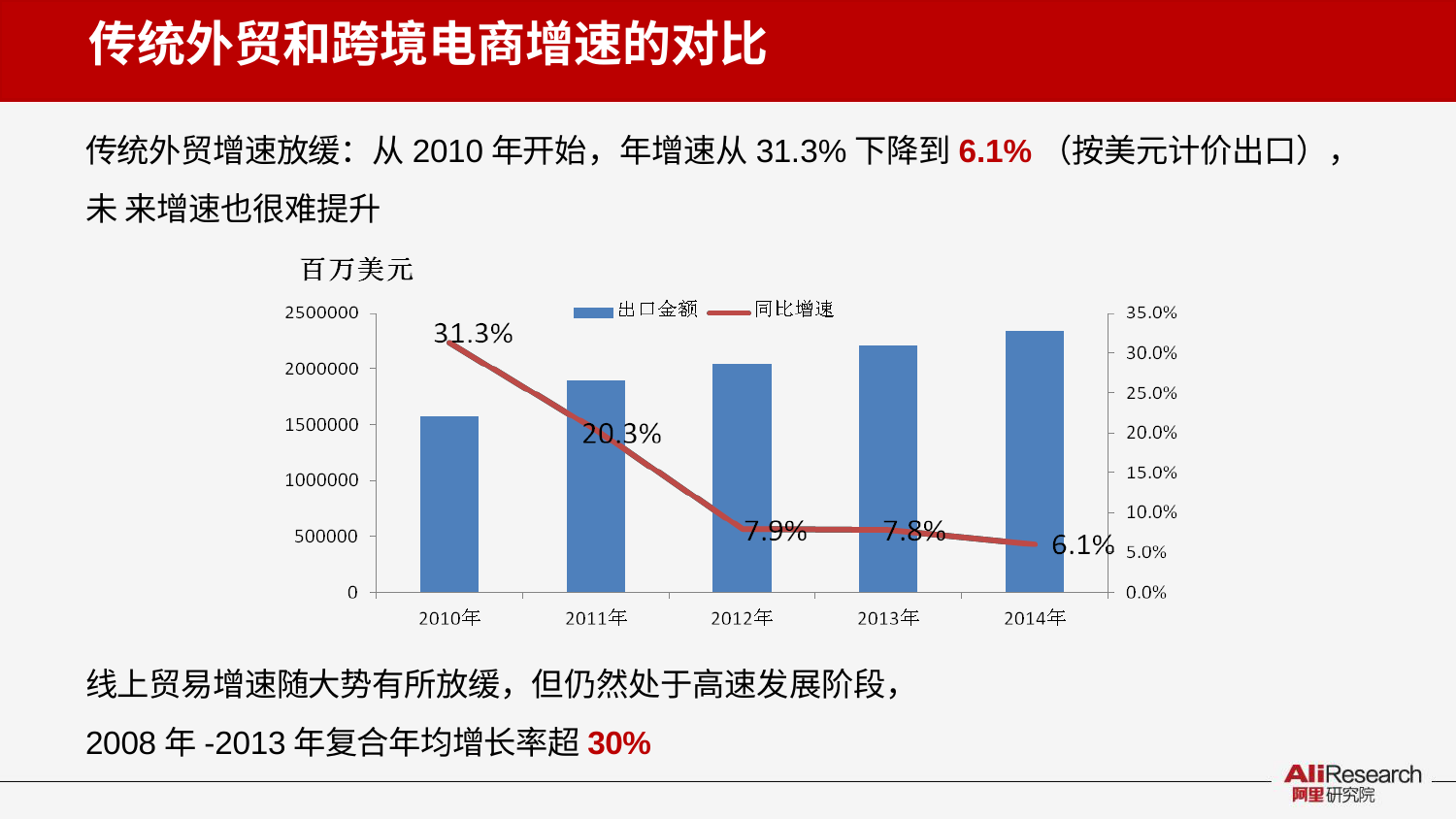

# 传统外贸和跨境电商增速的对比
传统外贸增速放缓：从2010年开始，年增速从31.3%下降到6.1%（按美元计价出口），未 来增速也很难提升

线上贸易增速随大势有所放缓，但仍然处于高速发展阶段，
2008年-2013年复合年均增长率超30%